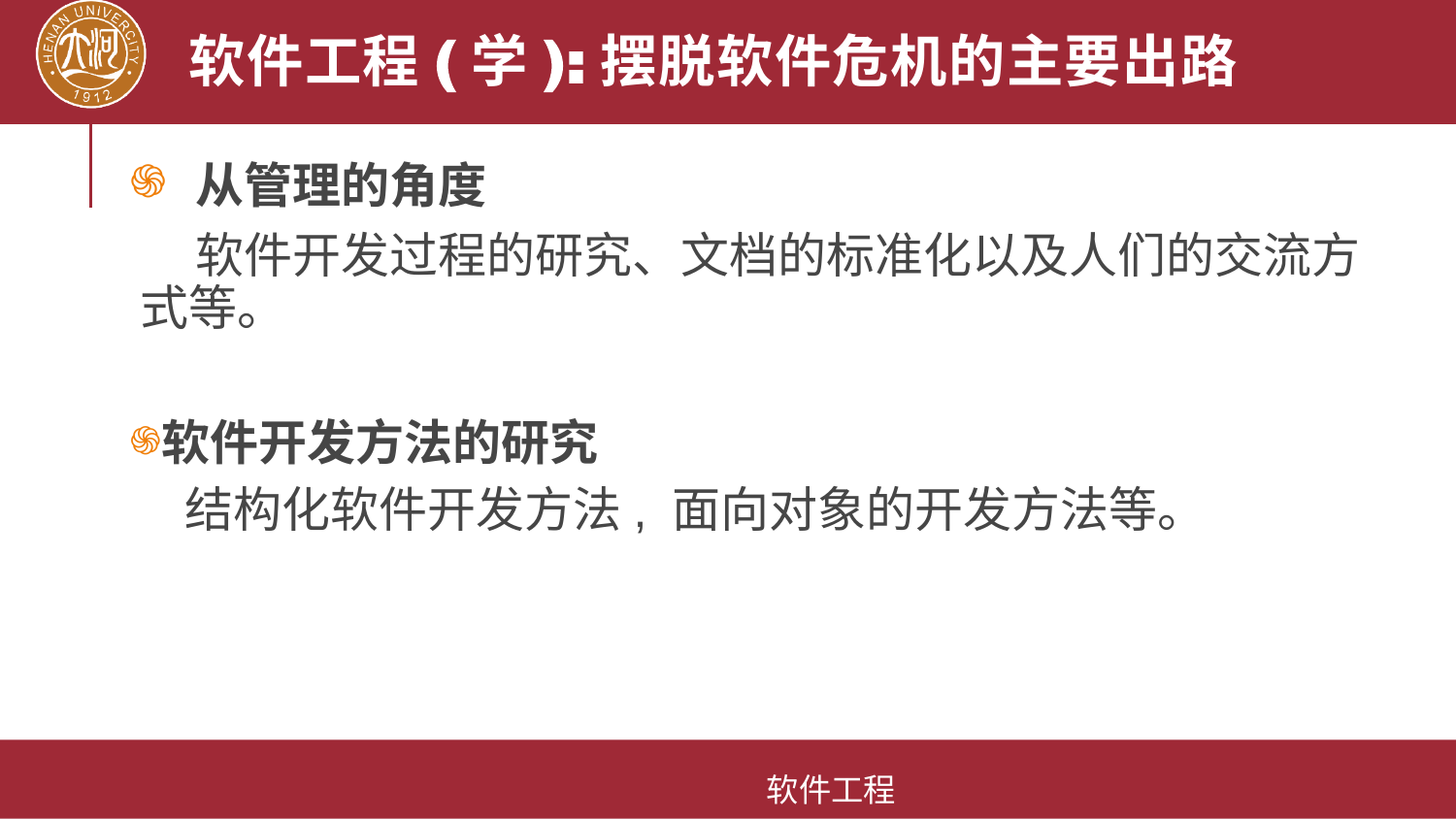

# 软件工程(学):摆脱软件危机的主要出路
 从管理的角度
     软件开发过程的研究、文档的标准化以及人们的交流方式等。

软件开发方法的研究
    结构化软件开发方法, 面向对象的开发方法等。

软件工程
15